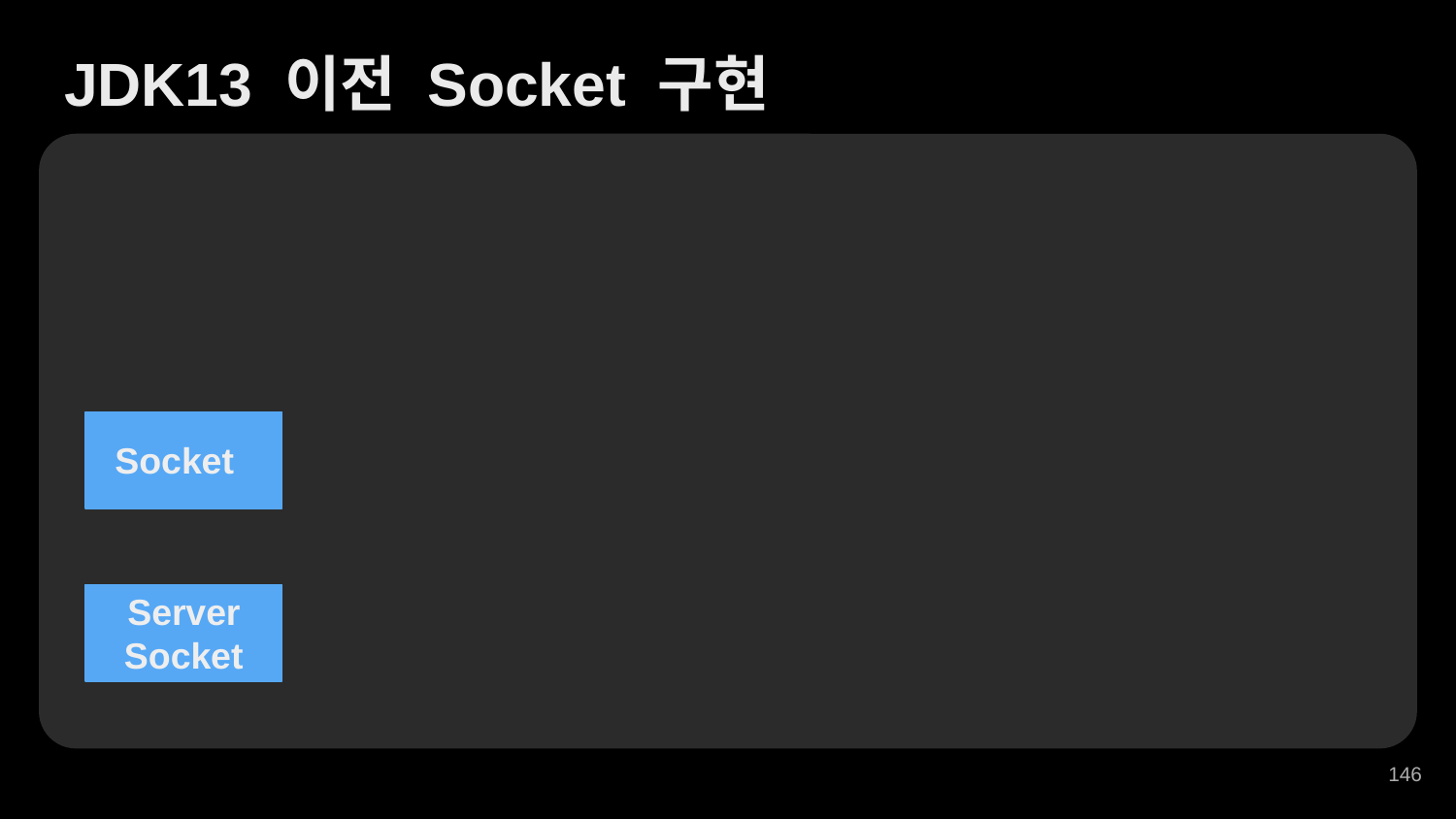

JDK13 이전 Socket 구현

Socket
Server
Socket

146